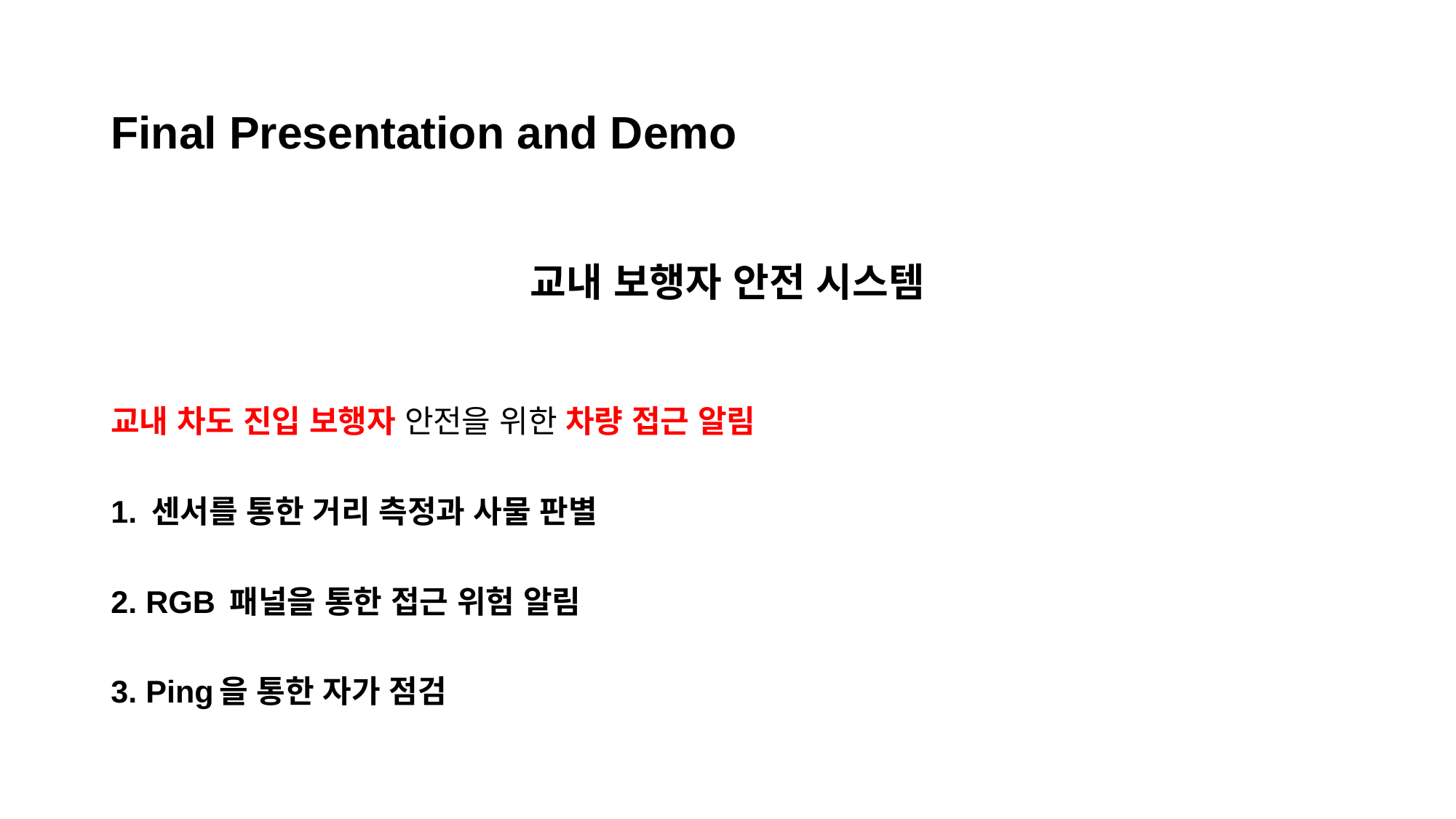

# Final Presentation and Demo

교내 보행자 안전 시스템

교내 차도 진입 보행자 안전을 위한 차량 접근 알림

1. 센서를 통한 거리 측정과 사물 판별

2. RGB 패널을 통한 접근 위험 알림

3. Ping을 통한 자가 점검